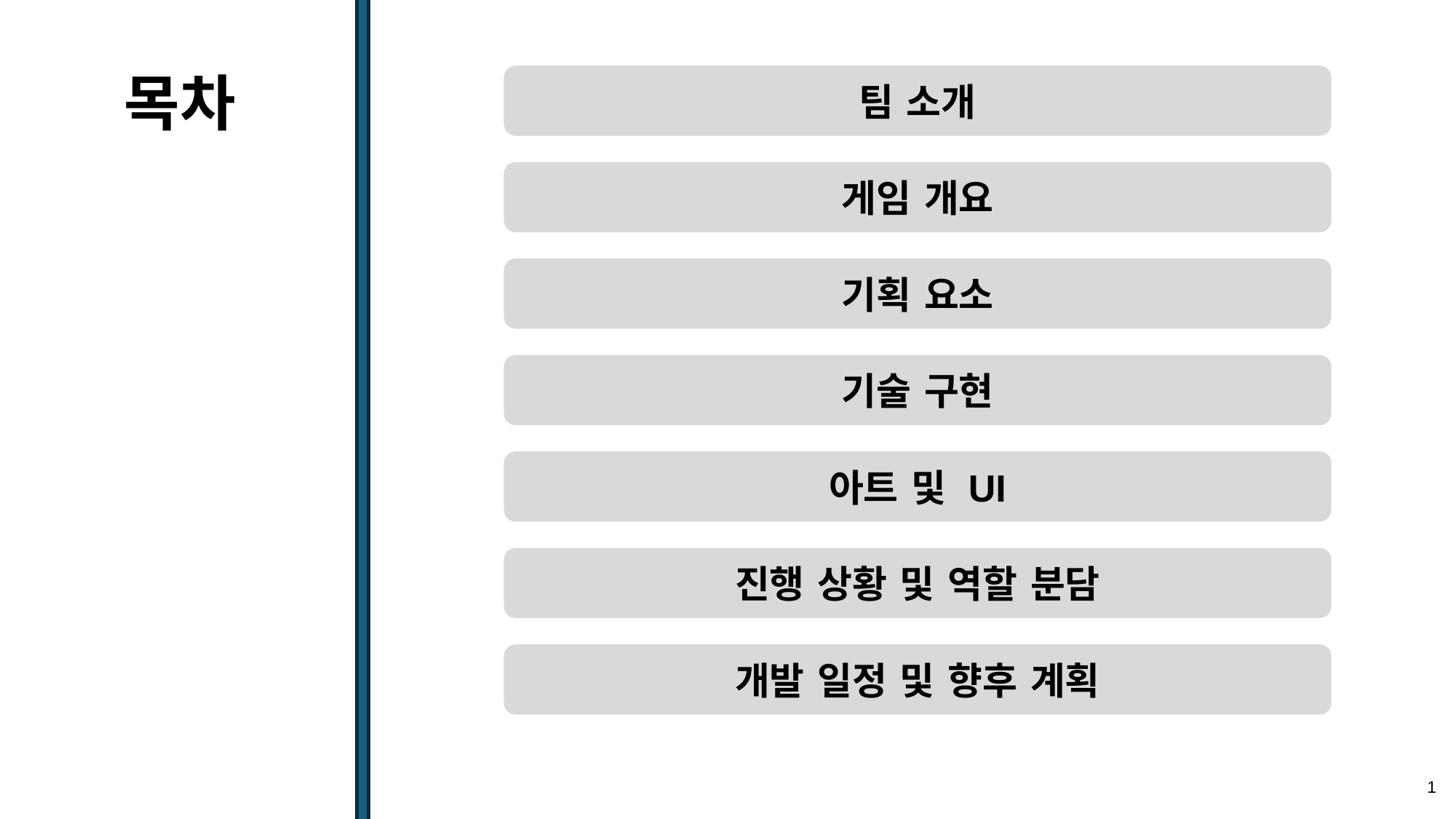

목차
팀 소개

게임 개요
기획 요소
기술 구현
아트 및 UI
진행 상황 및 역할 분담
개발 일정 및 향후 계획
1